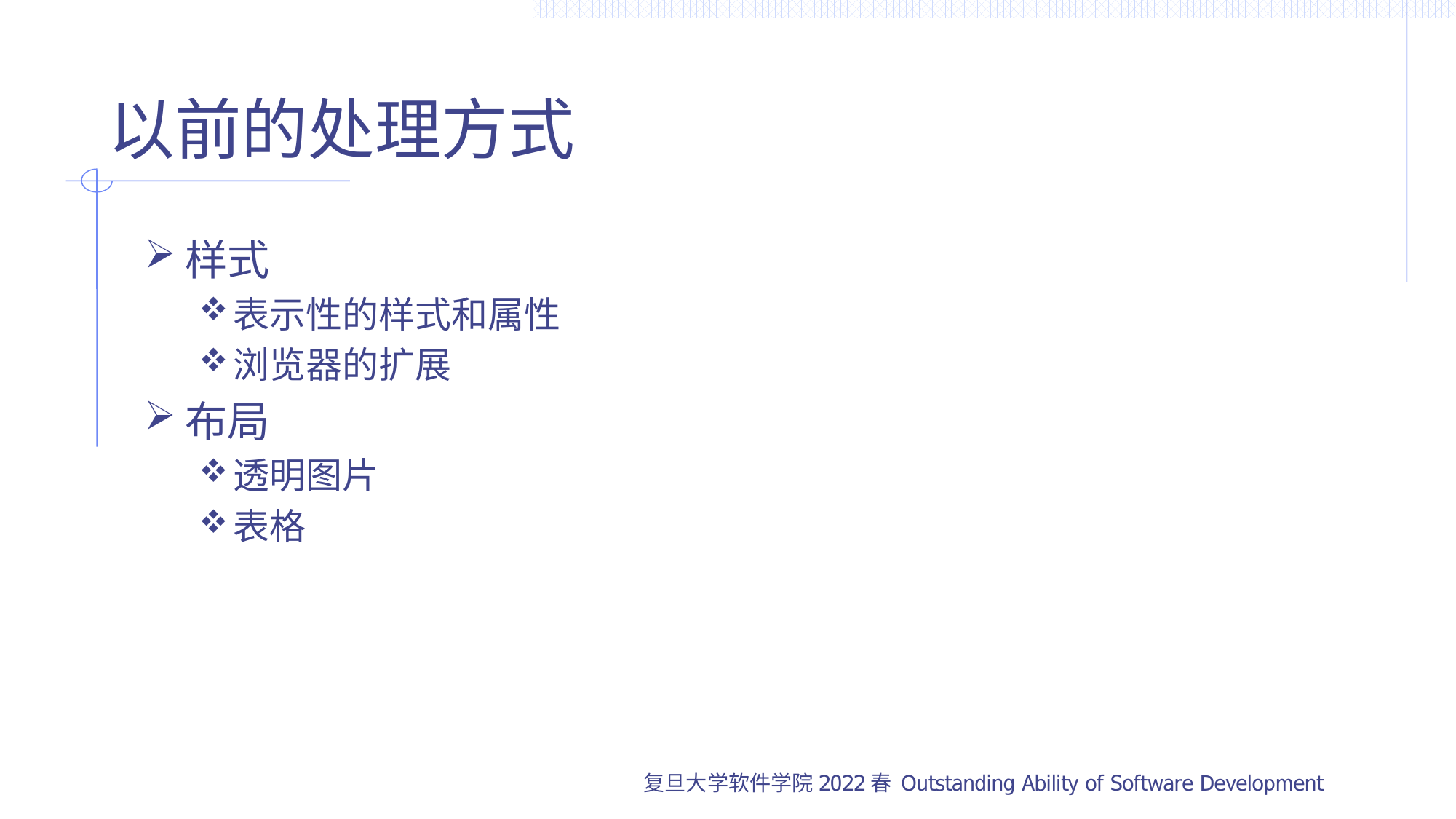

# 以前的处理方式
样式
表示性的样式和属性
浏览器的扩展
布局
透明图片
表格